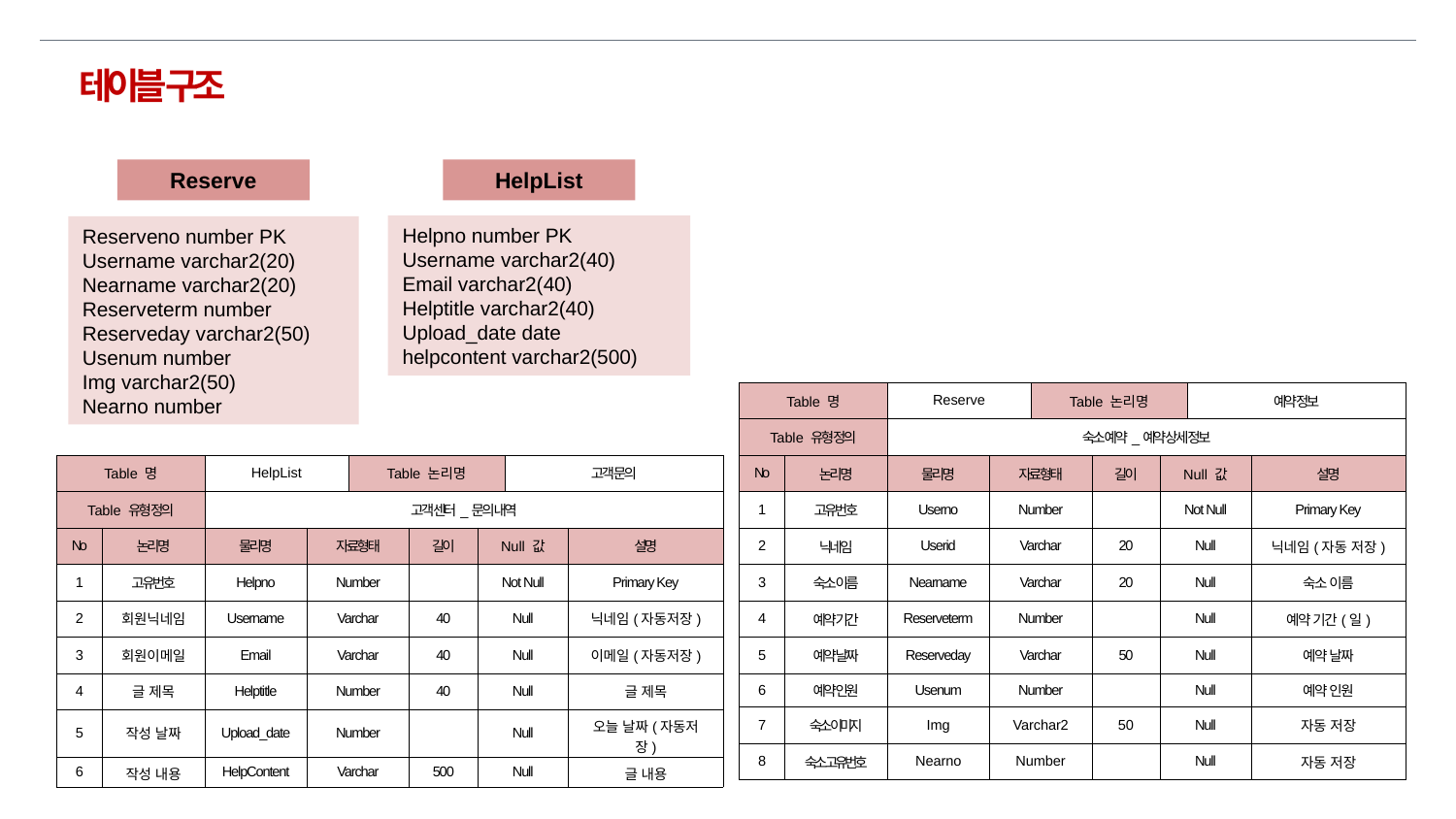

테이블 구조
Reserve
Reserveno number PK
Username varchar2(20)
Nearname varchar2(20)
Reserveterm number
Reserveday varchar2(50)
Usenum number
Img varchar2(50)
Nearno number
HelpList
Helpno number PK
Username varchar2(40)
Email varchar2(40)
Helptitle varchar2(40)
Upload_date date
helpcontent varchar2(500)
| Table 명 |  | Reserve |  | Table 논리명 |  |  | 예약 정보 |  |
| --- | --- | --- | --- | --- | --- | --- | --- | --- |
| Table 유형 정의 |  | 숙소 예약\_예약 상세 정보 |  |  |  |  |  |  |
| No | 논리명 | 물리명 | 자료형태 |  | 길이 | Null 값 |  | 설명 |
| 1 | 고유번호 | Userno | Number |  |  | Not Null |  | Primary Key |
| 2 | 닉네임 | Userid | Varchar |  | 20 | Null |  | 닉네임(자동 저장) |
| 3 | 숙소 이름 | Nearname | Varchar |  | 20 | Null |  | 숙소 이름 |
| 4 | 예약 기간 | Reserveterm | Number |  |  | Null |  | 예약 기간(일) |
| 5 | 예약 날짜 | Reserveday | Varchar |  | 50 | Null |  | 예약 날짜 |
| 6 | 예약 인원 | Usenum | Number |  |  | Null |  | 예약 인원 |
| 7 | 숙소 이미지 | Img | Varchar2 |  | 50 | Null |  | 자동 저장 |
| 8 | 숙소 고유번호 | Nearno | Number |  |  | Null |  | 자동 저장 |
| Table 명 |  | HelpList |  | Table 논리명 |  |  | 고객 문의 |  |
| --- | --- | --- | --- | --- | --- | --- | --- | --- |
| Table 유형 정의 |  | 고객 센터\_문의 내역 |  |  |  |  |  |  |
| No | 논리명 | 물리명 | 자료형태 |  | 길이 | Null 값 |  | 설명 |
| 1 | 고유번호 | Helpno | Number |  |  | Not Null |  | Primary Key |
| 2 | 회원닉네임 | Username | Varchar |  | 40 | Null |  | 닉네임(자동저장) |
| 3 | 회원이메일 | Email | Varchar |  | 40 | Null |  | 이메일(자동저장) |
| 4 | 글 제목 | Helptitle | Number |  | 40 | Null |  | 글 제목 |
| 5 | 작성 날짜 | Upload\_date | Number |  |  | Null |  | 오늘 날짜(자동저장) |
| 6 | 작성 내용 | HelpContent | Varchar |  | 500 | Null |  | 글 내용 |